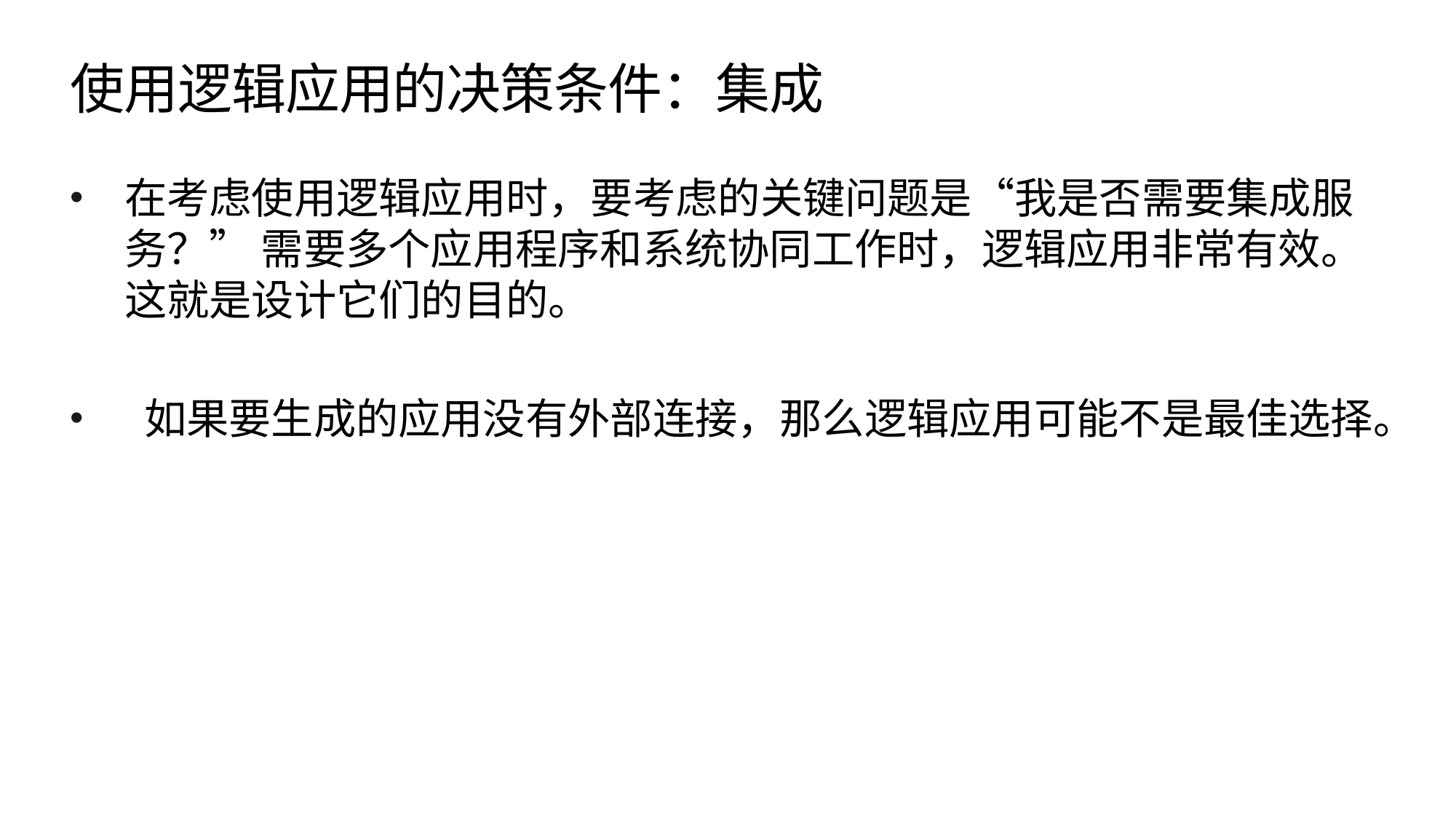

# 使用逻辑应用的决策条件：集成
在考虑使用逻辑应用时，要考虑的关键问题是“我是否需要集成服务？” 需要多个应用程序和系统协同工作时，逻辑应用非常有效。这就是设计它们的目的。

 如果要生成的应用没有外部连接，那么逻辑应用可能不是最佳选择。